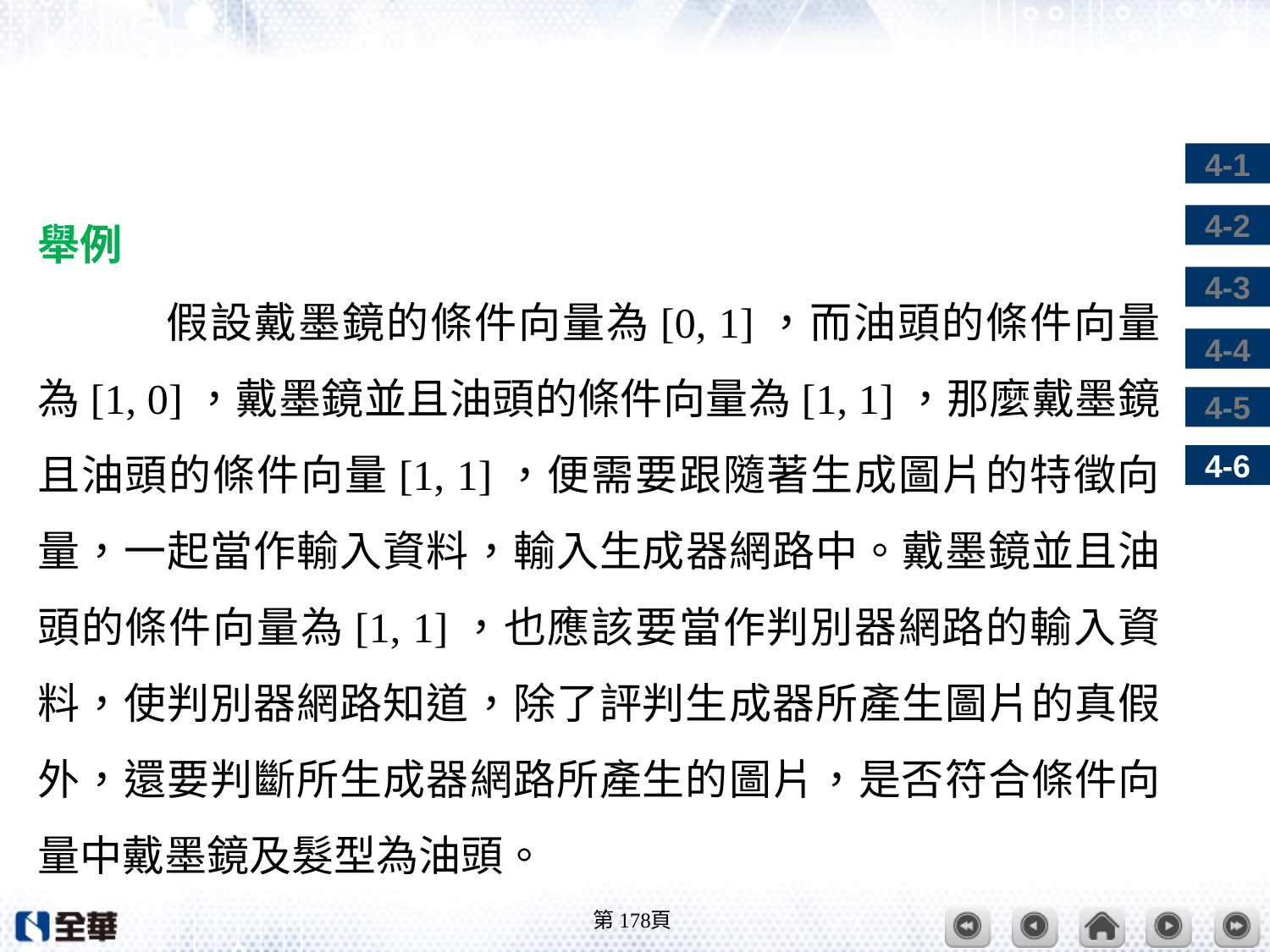

#
舉例
	假設戴墨鏡的條件向量為[0, 1]，而油頭的條件向量為[1, 0]，戴墨鏡並且油頭的條件向量為[1, 1]，那麼戴墨鏡且油頭的條件向量[1, 1]，便需要跟隨著生成圖片的特徵向量，一起當作輸入資料，輸入生成器網路中。戴墨鏡並且油頭的條件向量為[1, 1]，也應該要當作判別器網路的輸入資料，使判別器網路知道，除了評判生成器所產生圖片的真假外，還要判斷所生成器網路所產生的圖片，是否符合條件向量中戴墨鏡及髮型為油頭。